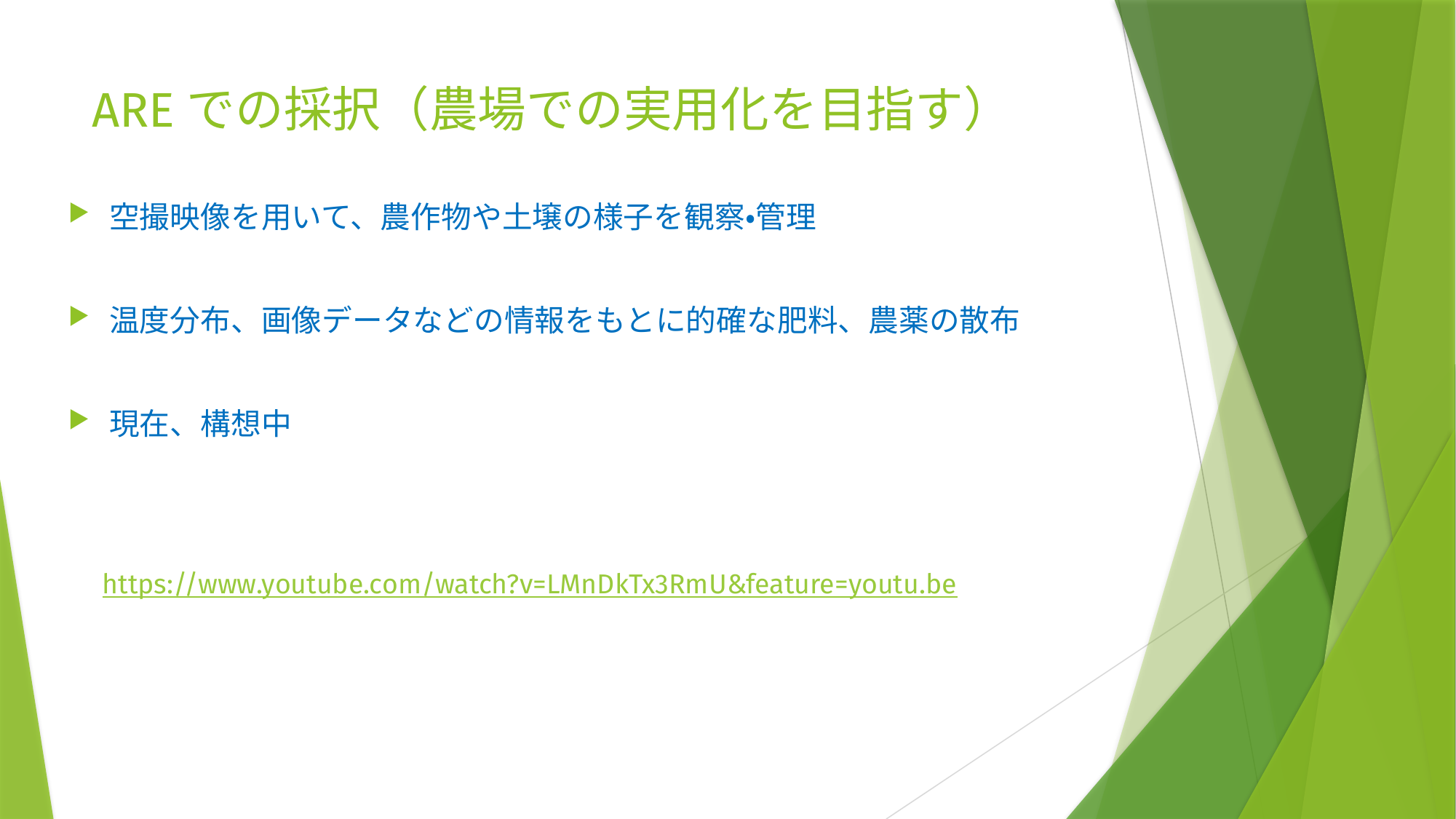

# AREでの採択（農場での実用化を目指す）
空撮映像を用いて、農作物や土壌の様子を観察・管理

温度分布、画像データなどの情報をもとに的確な肥料、農薬の散布

現在、構想中

https://www.youtube.com/watch?v=LMnDkTx3RmU&feature=youtu.be